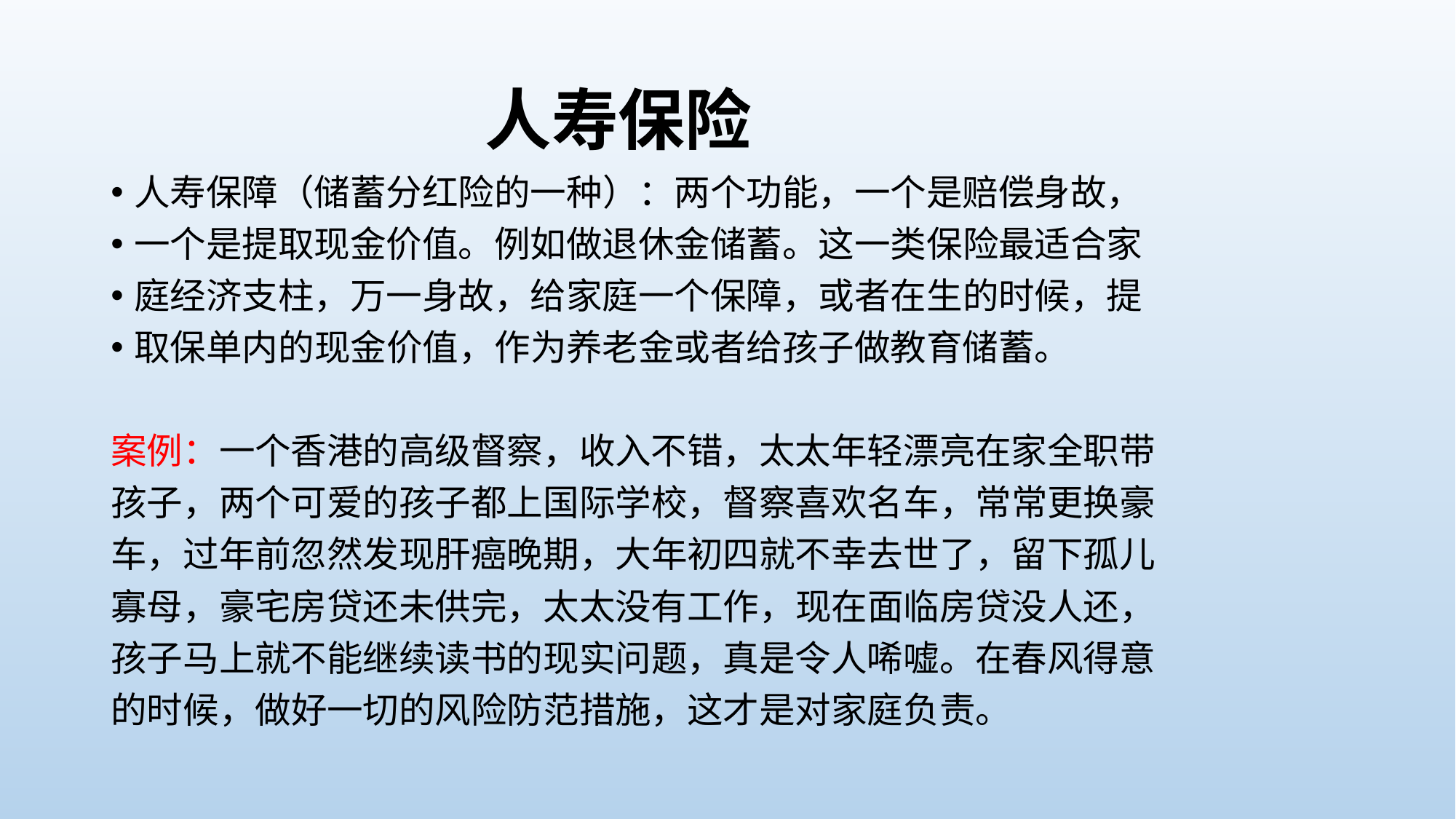

# 人寿保险
人寿保障（储蓄分红险的一种）：两个功能，一个是赔偿身故，
一个是提取现金价值。例如做退休金储蓄。这一类保险最适合家
庭经济支柱，万一身故，给家庭一个保障，或者在生的时候，提
取保单内的现金价值，作为养老金或者给孩子做教育储蓄。

案例：一个香港的高级督察，收入不错，太太年轻漂亮在家全职带
孩子，两个可爱的孩子都上国际学校，督察喜欢名车，常常更换豪
车，过年前忽然发现肝癌晚期，大年初四就不幸去世了，留下孤儿
寡母，豪宅房贷还未供完，太太没有工作，现在面临房贷没人还，
孩子马上就不能继续读书的现实问题，真是令人唏嘘。在春风得意
的时候，做好一切的风险防范措施，这才是对家庭负责。